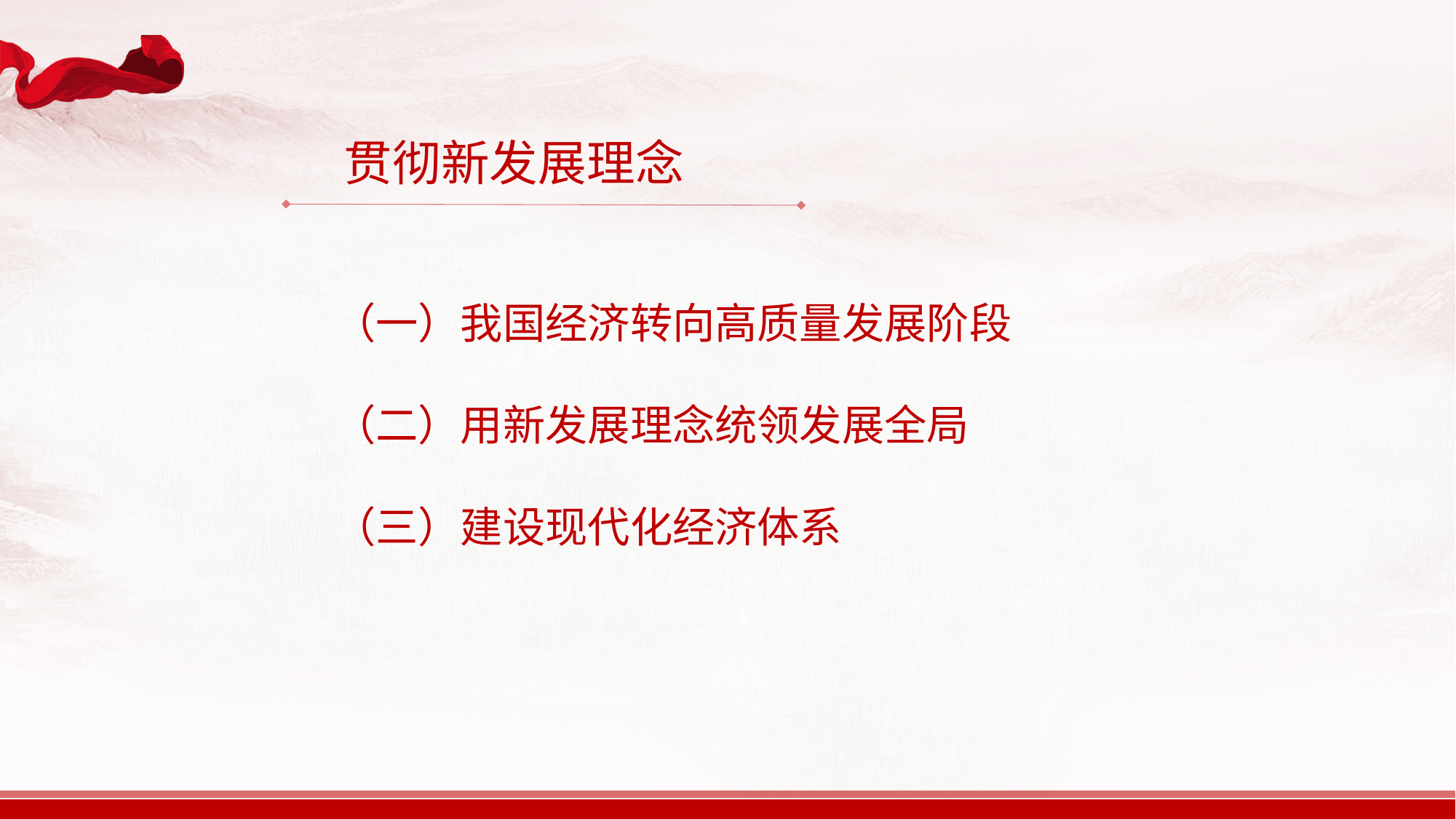

贯彻新发展理念
（一）我国经济转向高质量发展阶段
（二）用新发展理念统领发展全局
（三）建设现代化经济体系